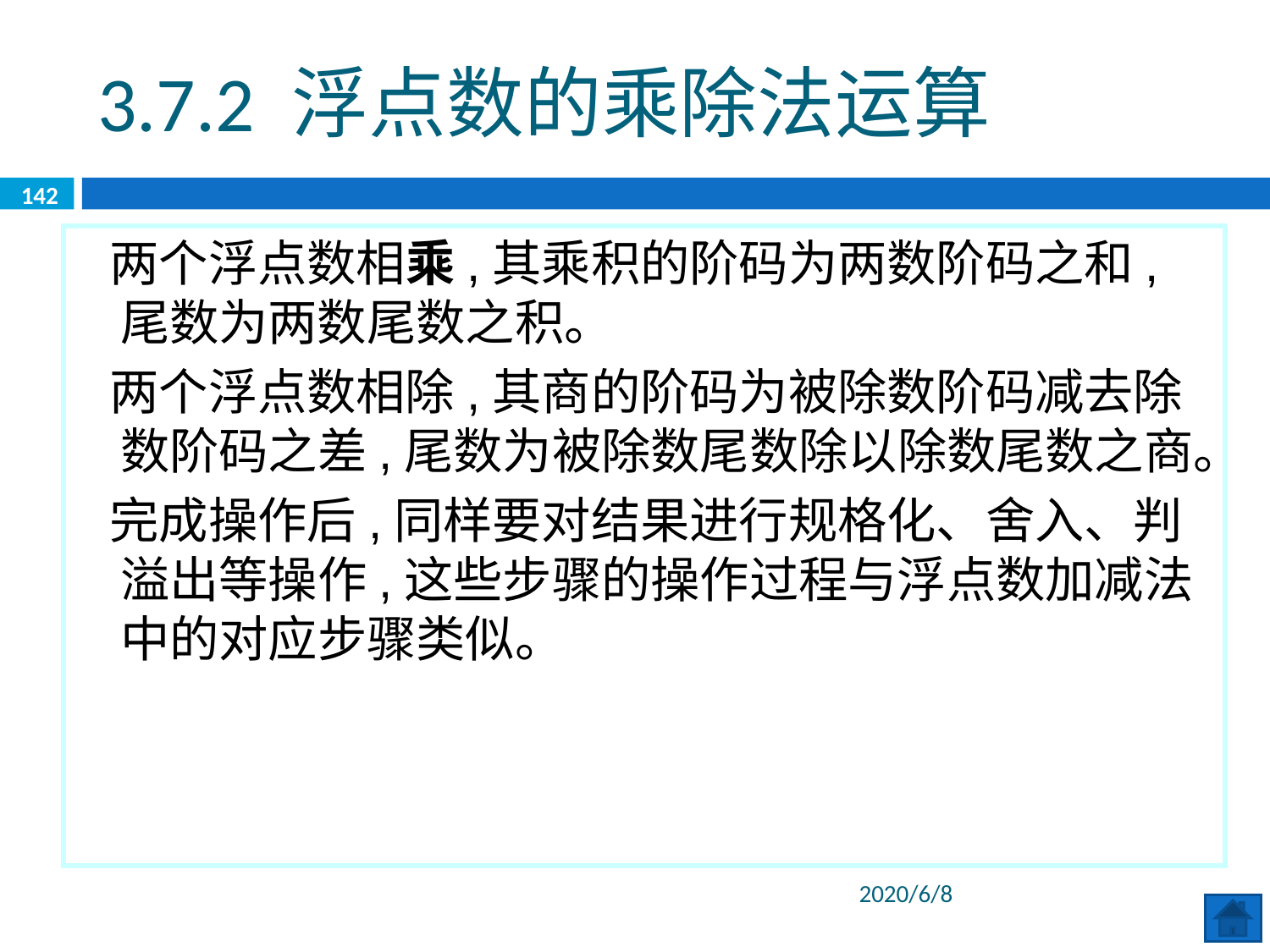

3.7.2 浮点数的乘除法运算
142
  两个浮点数相乘,其乘积的阶码为两数阶码之和,尾数为两数尾数之积。
  两个浮点数相除,其商的阶码为被除数阶码减去除数阶码之差,尾数为被除数尾数除以除数尾数之商。
  完成操作后,同样要对结果进行规格化、舍入、判溢出等操作,这些步骤的操作过程与浮点数加减法中的对应步骤类似。
2020/6/8